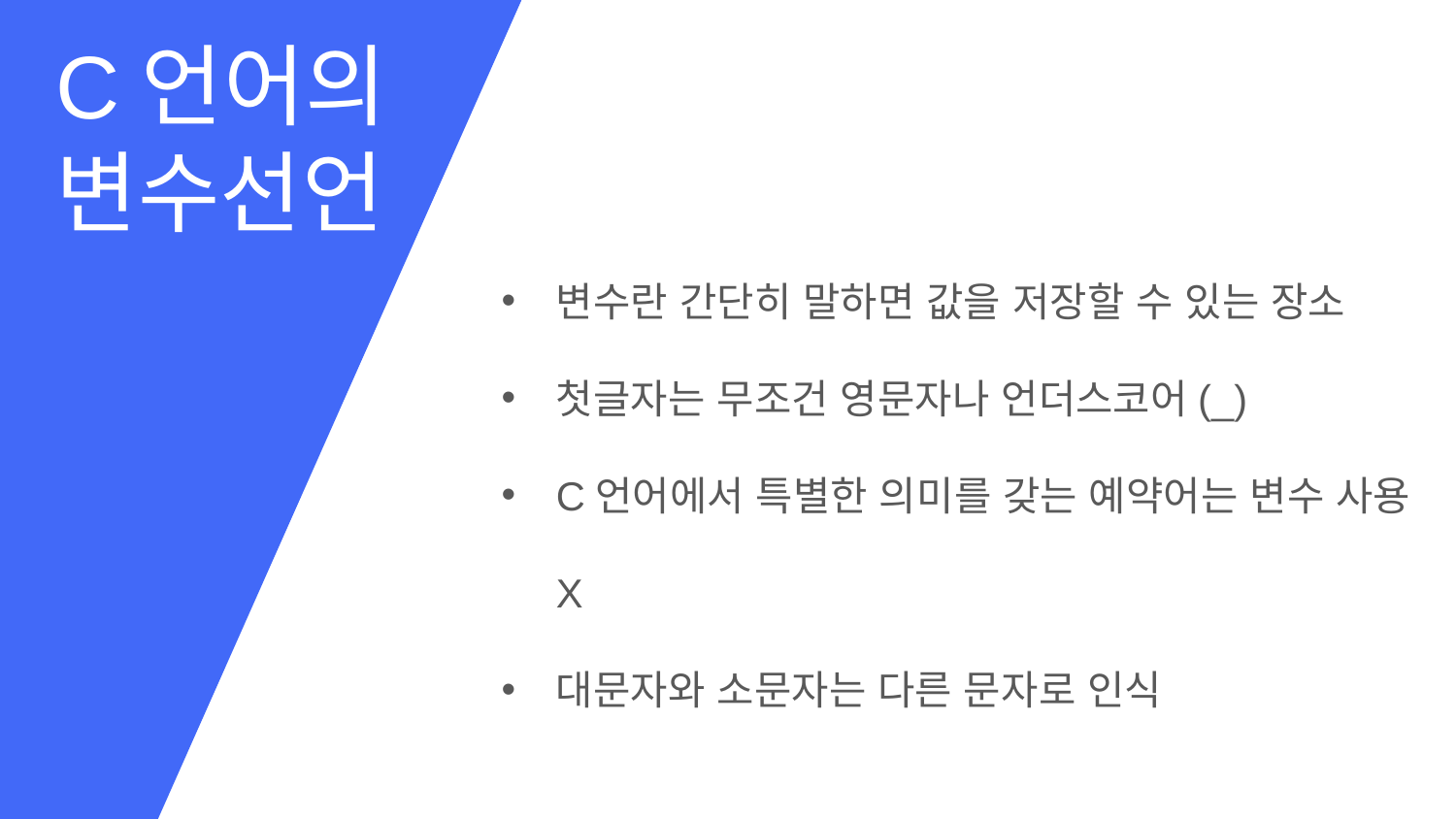

C언어의
변수선언
변수란 간단히 말하면 값을 저장할 수 있는 장소
첫글자는 무조건 영문자나 언더스코어(_)
C언어에서 특별한 의미를 갖는 예약어는 변수 사용 X
대문자와 소문자는 다른 문자로 인식